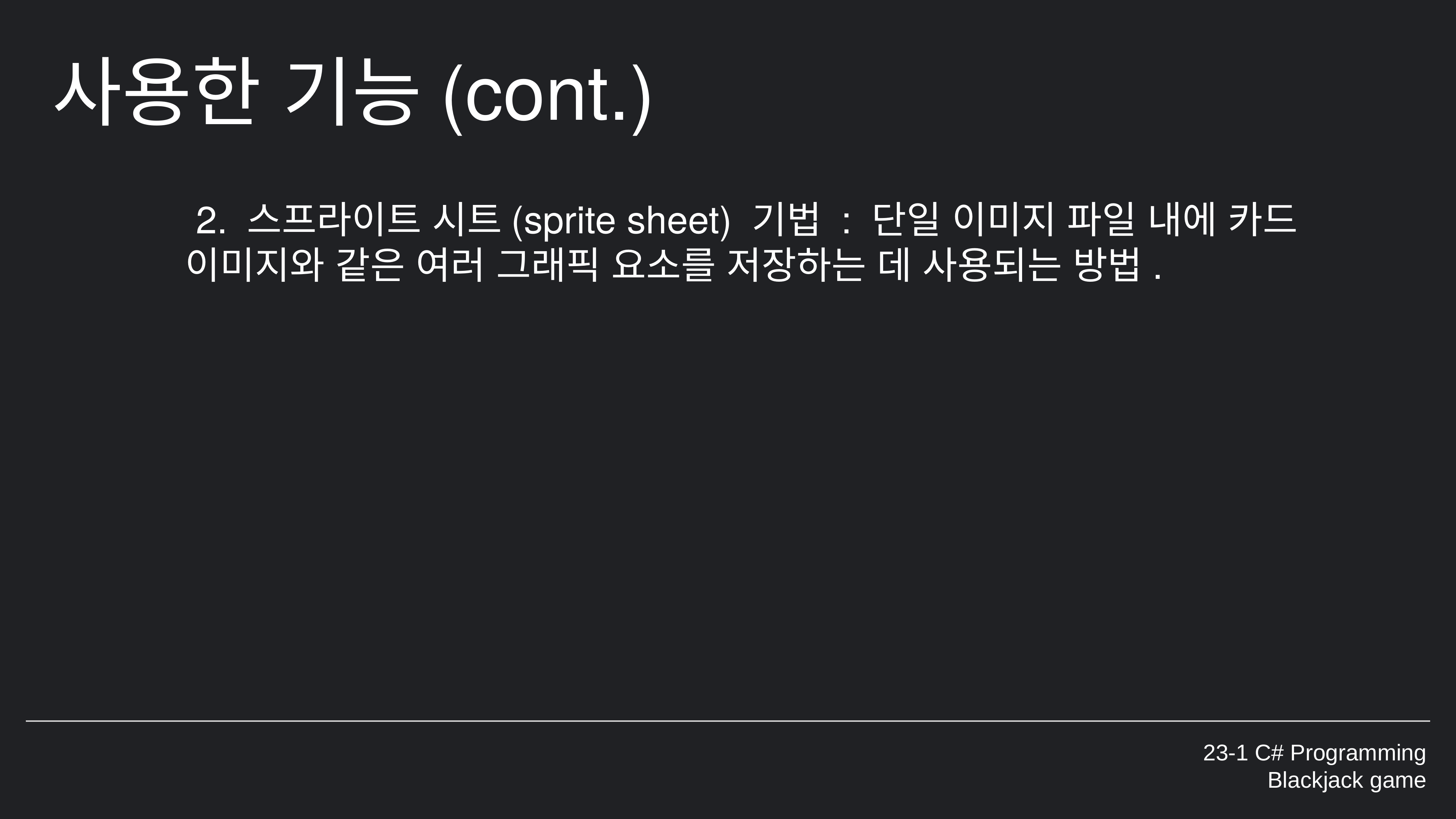

사용한 기능(cont.)
 2. 스프라이트 시트(sprite sheet) 기법 : 단일 이미지 파일 내에 카드 이미지와 같은 여러 그래픽 요소를 저장하는 데 사용되는 방법.

23-1 C# Programming
Blackjack game